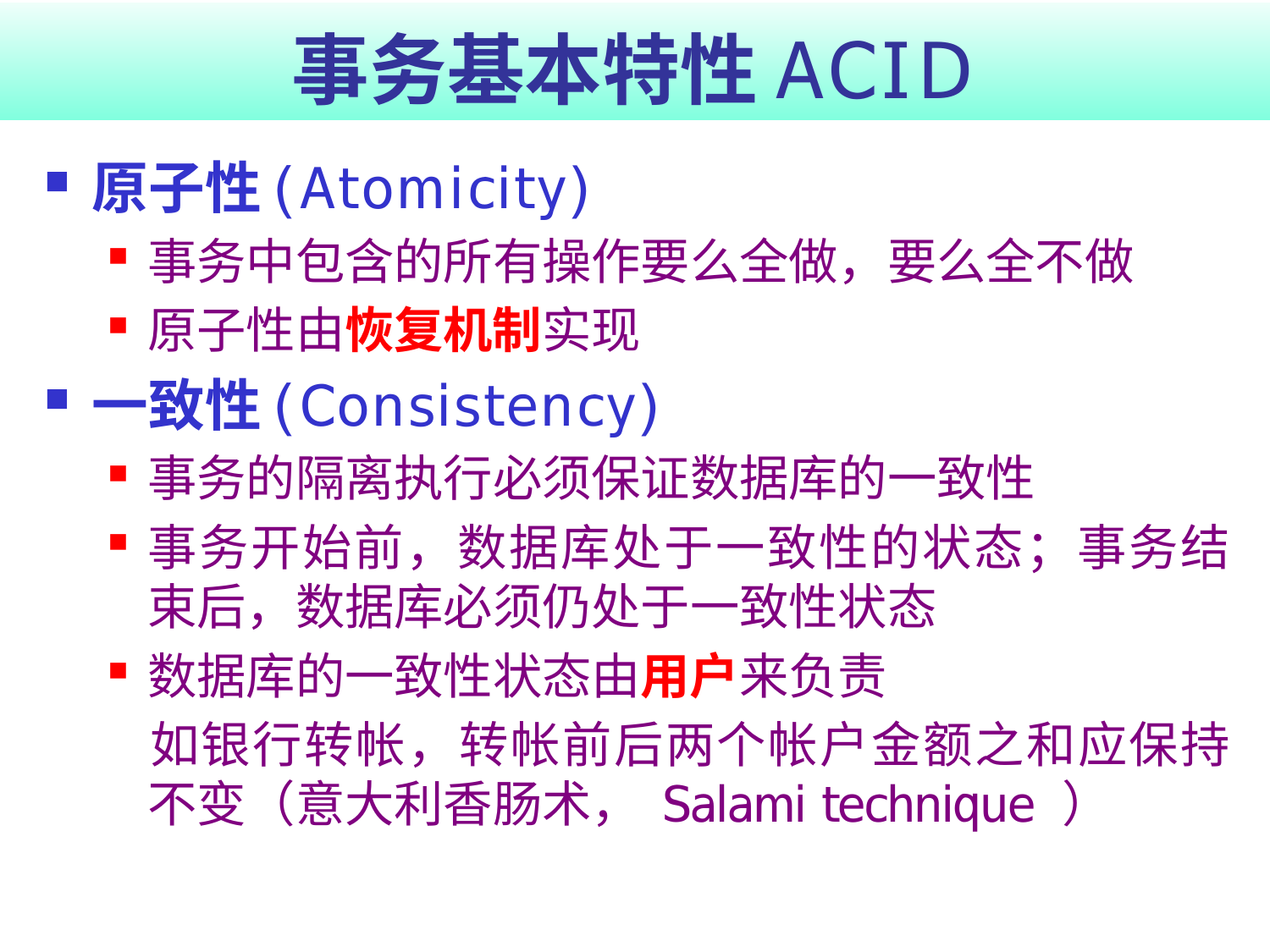

# 事务基本特性ACID
原子性(Atomicity)
事务中包含的所有操作要么全做，要么全不做
原子性由恢复机制实现
一致性(Consistency)
事务的隔离执行必须保证数据库的一致性
事务开始前，数据库处于一致性的状态；事务结束后，数据库必须仍处于一致性状态
数据库的一致性状态由用户来负责
	如银行转帐，转帐前后两个帐户金额之和应保持不变（意大利香肠术， Salami technique ）